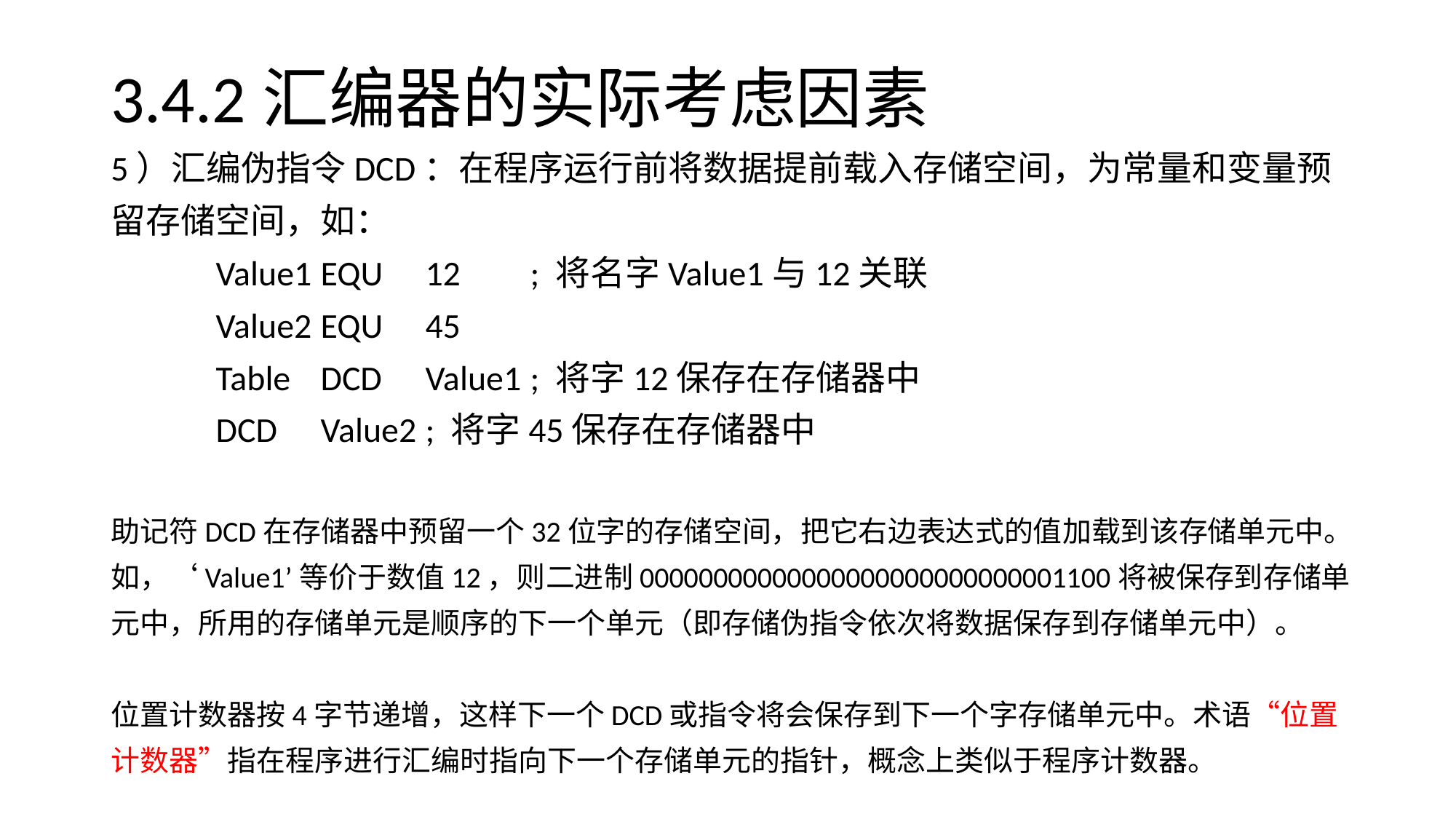

# 3.4.2汇编器的实际考虑因素
5）汇编伪指令DCD：在程序运行前将数据提前载入存储空间，为常量和变量预
留存储空间，如：
	Value1	EQU		12	; 将名字Value1与12关联
	Value2	EQU		45
	Table	DCD		Value1 	; 将字12保存在存储器中
		DCD		Value2	; 将字45保存在存储器中

助记符DCD在存储器中预留一个32位字的存储空间，把它右边表达式的值加载到该存储单元中。
如，‘Value1’等价于数值12，则二进制00000000000000000000000000001100将被保存到存储单
元中，所用的存储单元是顺序的下一个单元（即存储伪指令依次将数据保存到存储单元中）。

位置计数器按4字节递增，这样下一个DCD或指令将会保存到下一个字存储单元中。术语“位置
计数器”指在程序进行汇编时指向下一个存储单元的指针，概念上类似于程序计数器。